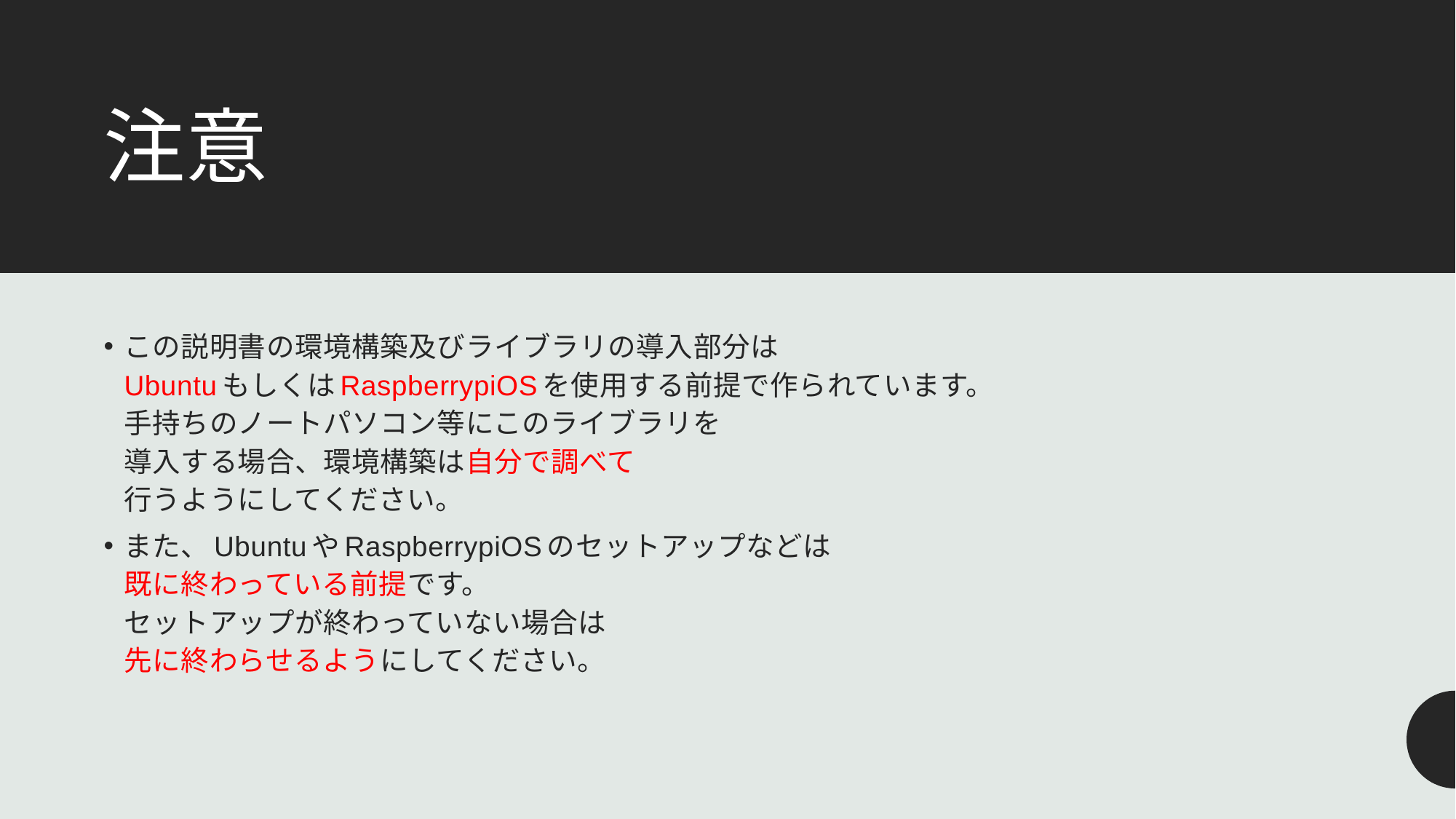

# 注意
この説明書の環境構築及びライブラリの導入部分は
UbuntuもしくはRaspberrypiOSを使用する前提で作られています。
手持ちのノートパソコン等にこのライブラリを
導入する場合、環境構築は自分で調べて
行うようにしてください。
また、UbuntuやRaspberrypiOSのセットアップなどは
既に終わっている前提です。
セットアップが終わっていない場合は
先に終わらせるようにしてください。